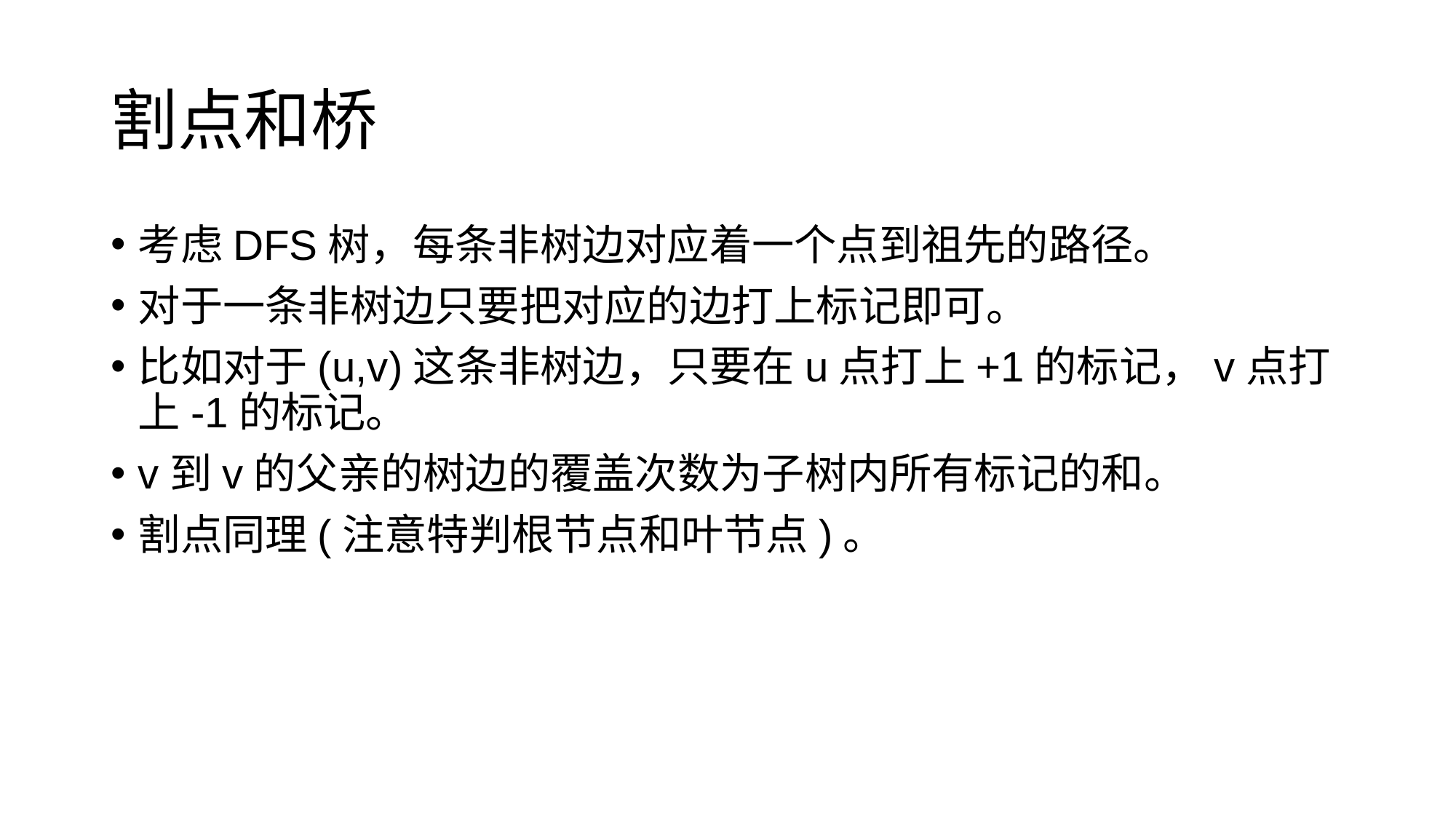

# 割点和桥
考虑DFS树，每条非树边对应着一个点到祖先的路径。
对于一条非树边只要把对应的边打上标记即可。
比如对于(u,v)这条非树边，只要在u点打上+1的标记，v点打上-1的标记。
v到v的父亲的树边的覆盖次数为子树内所有标记的和。
割点同理(注意特判根节点和叶节点)。